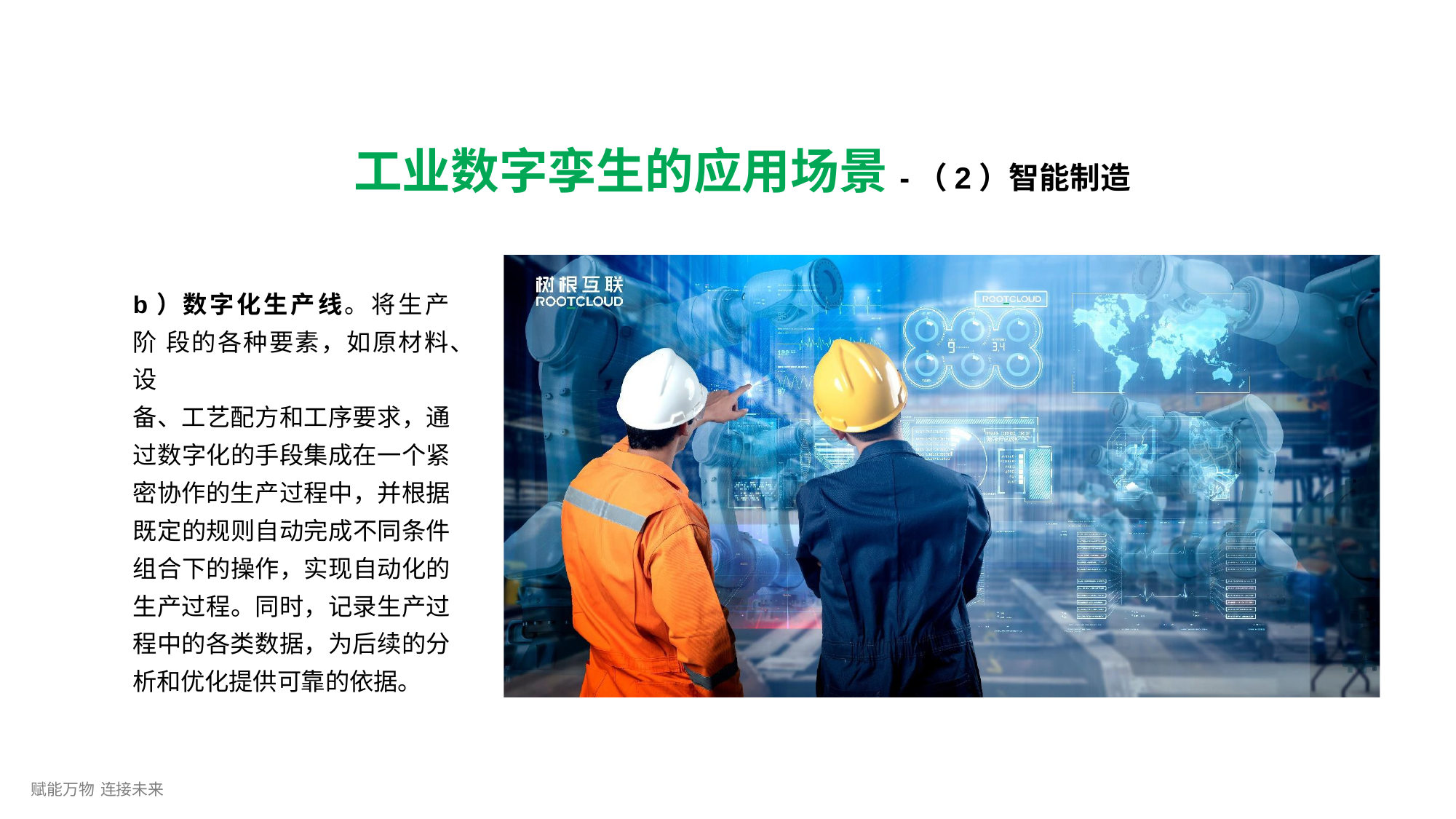

# 工业数字孪生的应用场景-（2）智能制造

b）数字化生产线。将生产阶 段的各种要素，如原材料、设
备、工艺配方和工序要求，通 过数字化的手段集成在一个紧 密协作的生产过程中，并根据 既定的规则自动完成不同条件 组合下的操作，实现自动化的 生产过程。同时，记录生产过 程中的各类数据，为后续的分 析和优化提供可靠的依据。
赋能万物 连接未来